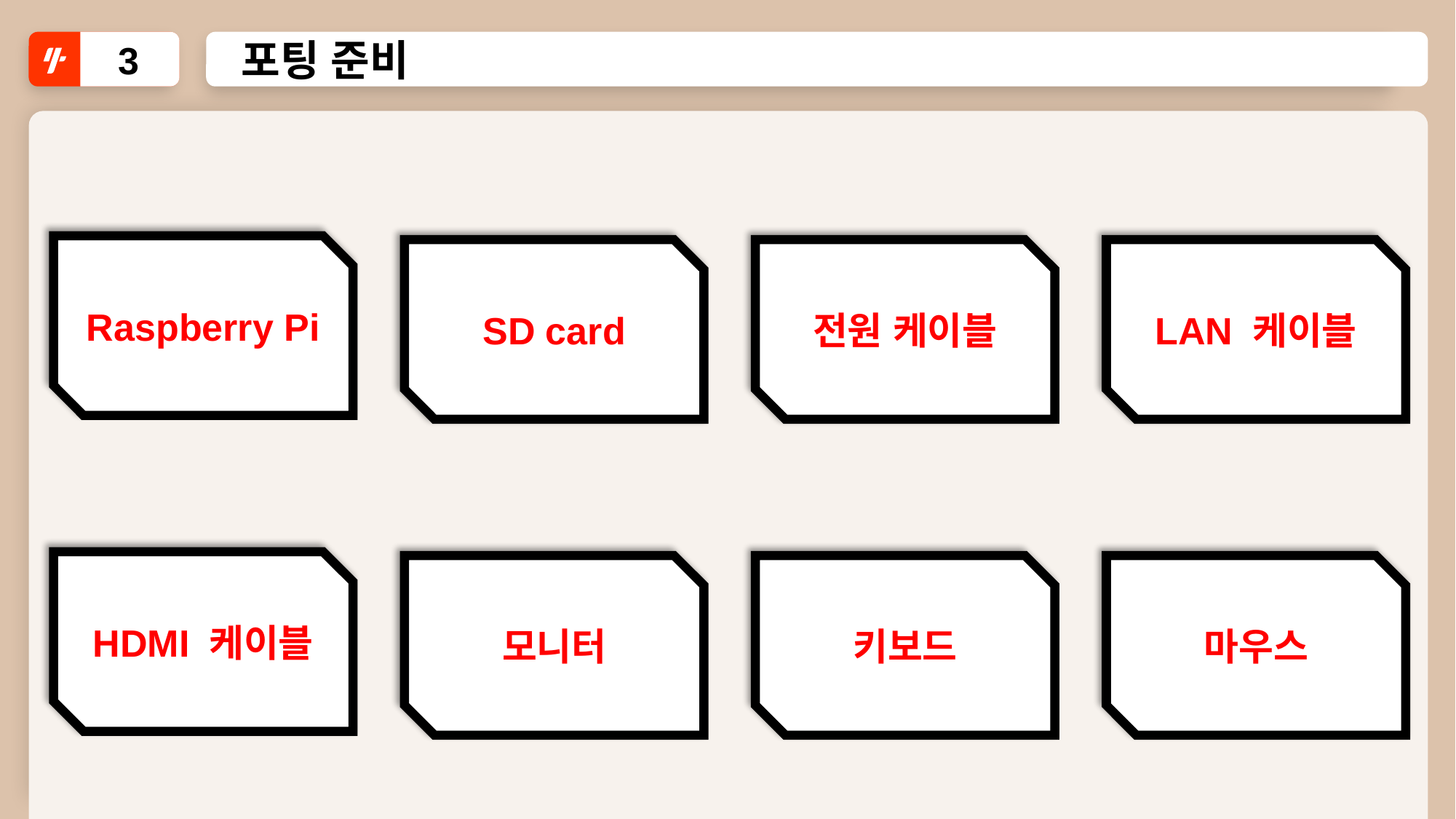

3

포팅 준비

Raspberry Pi
SD card
전원 케이블
LAN 케이블
HDMI 케이블
모니터
키보드
마우스